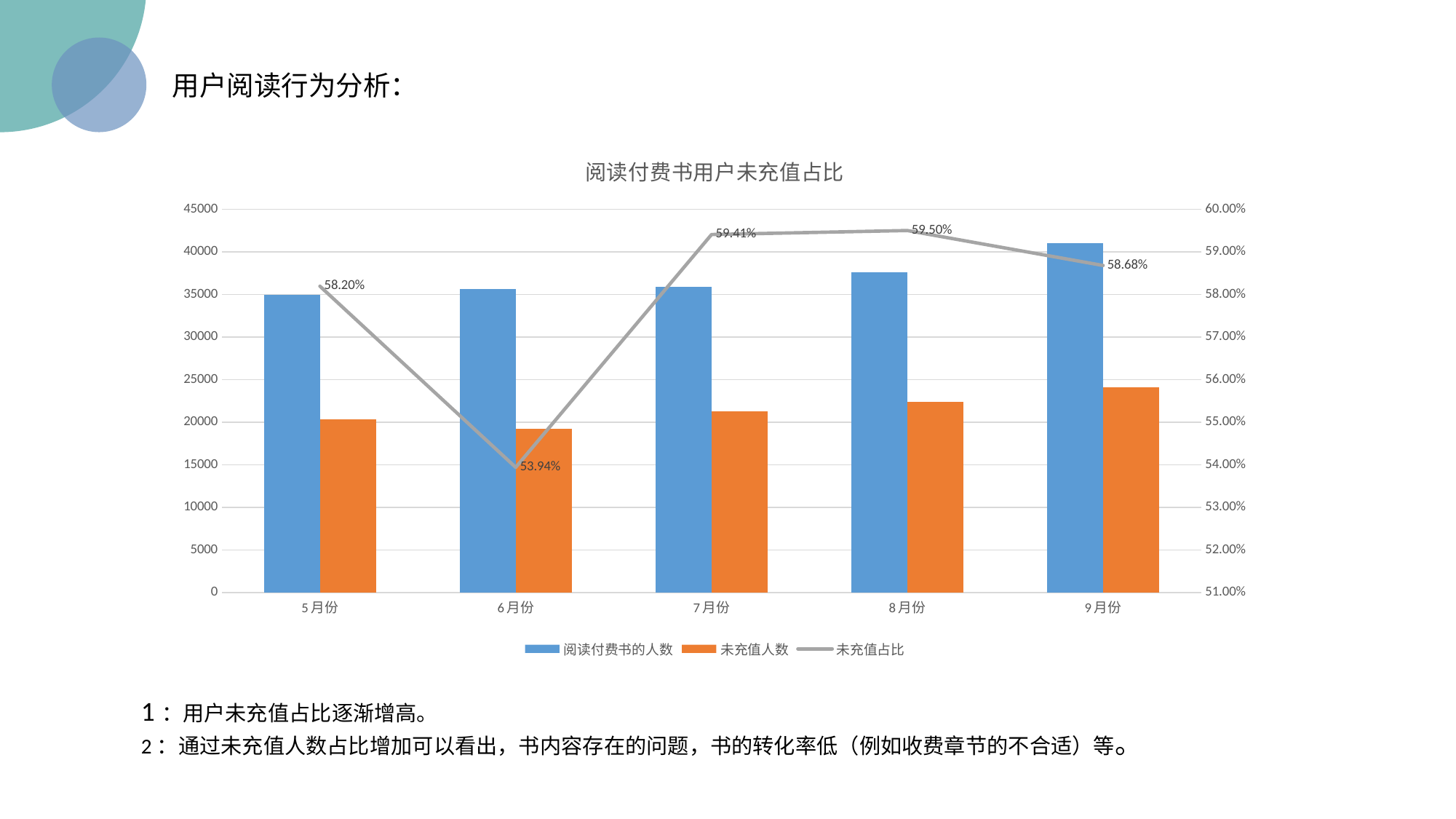

用户阅读行为分析：

### Chart: 阅读付费书用户未充值占比

| Category | 阅读付费书的人数 | 未充值人数 | 未充值占比 |
|---|---|---|---|
| 5月份 | 34993.0 | 20365.0 | 0.5819735375646558 |
| 6月份 | 35624.0 | 19216.0 | 0.5394116326072311 |
| 7月份 | 35899.0 | 21328.0 | 0.5941112565809633 |
| 8月份 | 37646.0 | 22401.0 | 0.5950432980927589 |
| 9月份 | 41081.0 | 24108.0 | 0.5868406319222998 |
1：用户未充值占比逐渐增高。
2：通过未充值人数占比增加可以看出，书内容存在的问题，书的转化率低（例如收费章节的不合适）等。